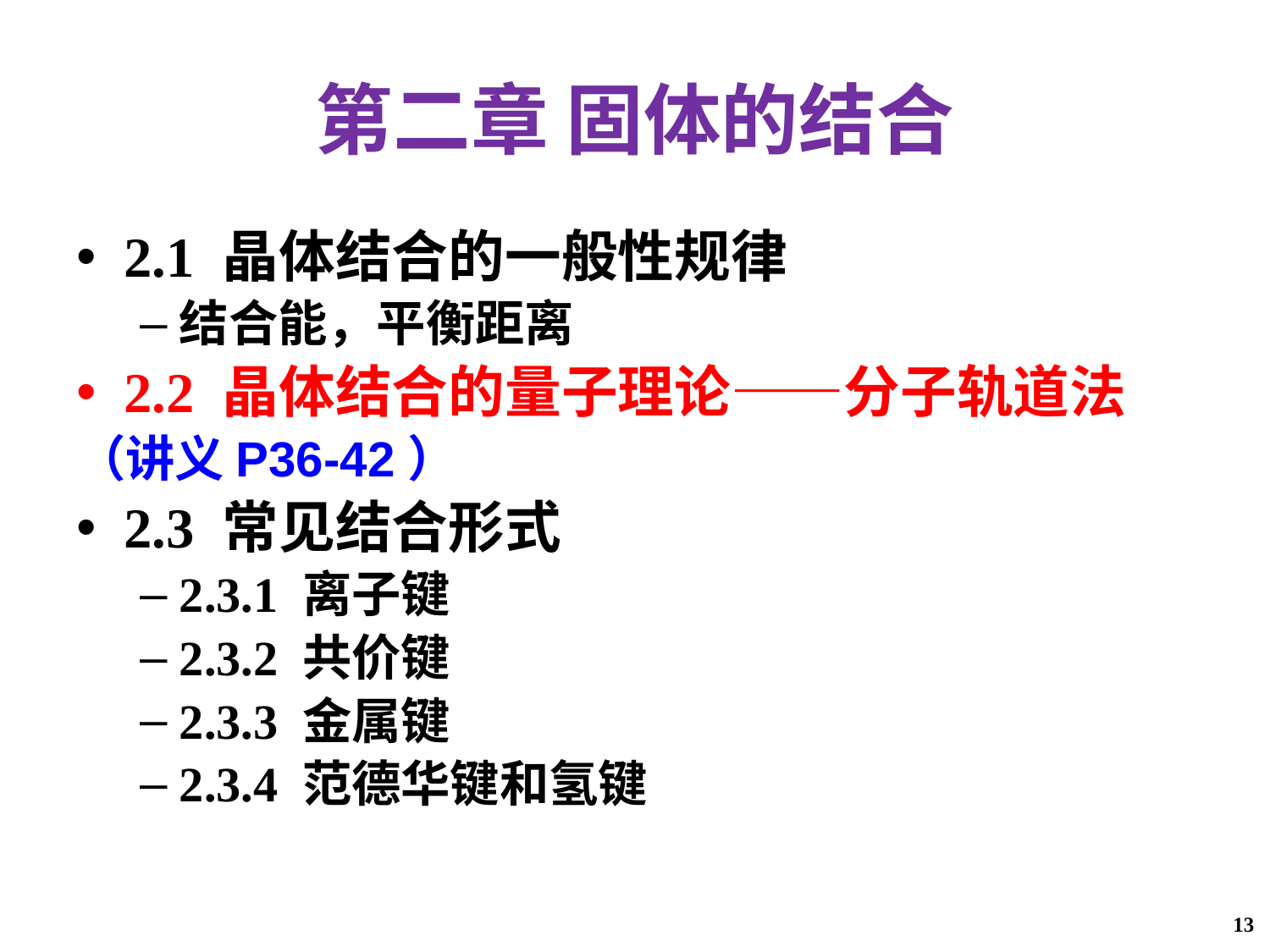

# 第二章 固体的结合
2.1 晶体结合的一般性规律
结合能，平衡距离
2.2 晶体结合的量子理论——分子轨道法
（讲义P36-42）
2.3 常见结合形式
2.3.1 离子键
2.3.2 共价键
2.3.3 金属键
2.3.4 范德华键和氢键
13